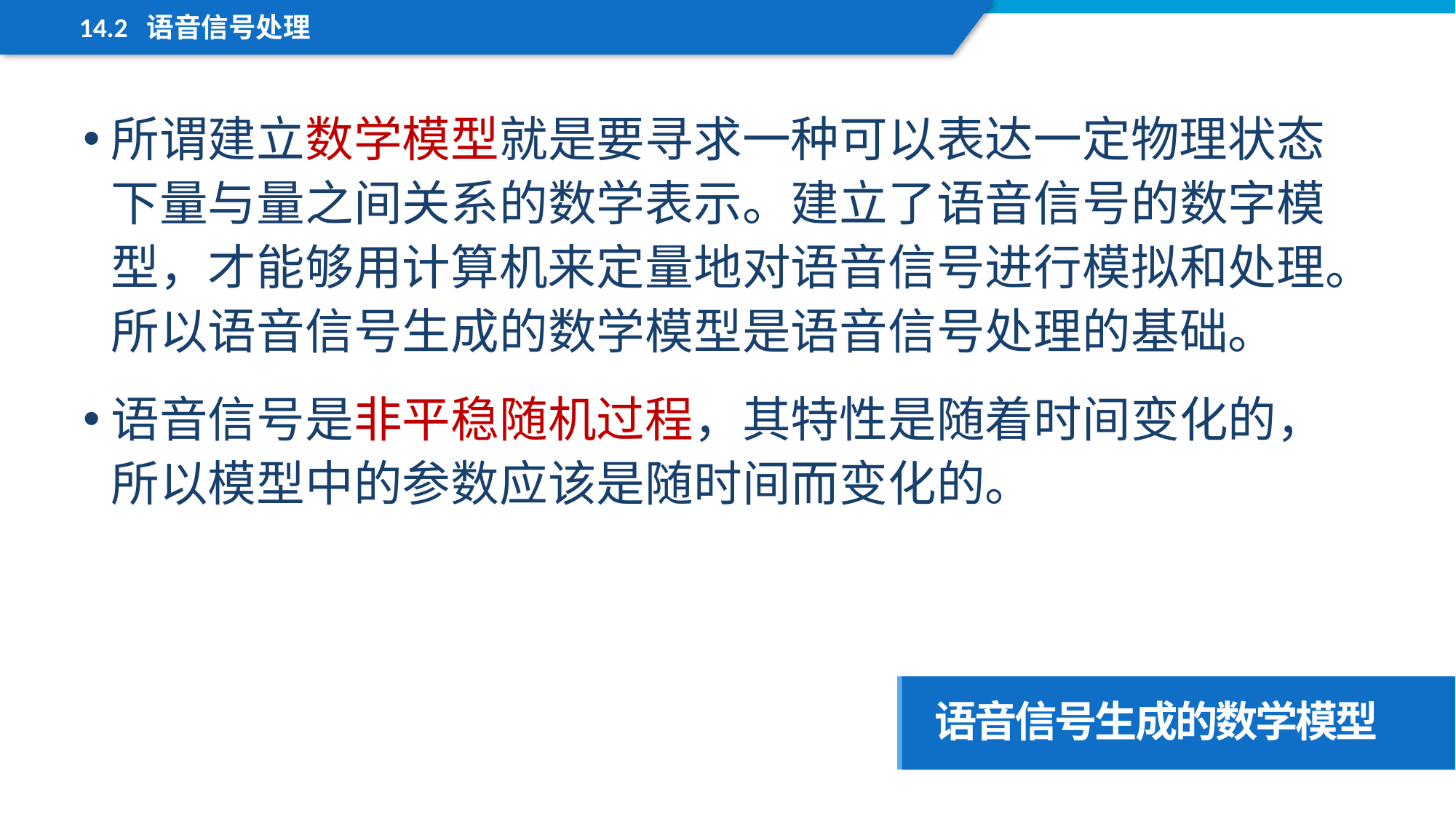

14.2  语音信号处理
所谓建立数学模型就是要寻求一种可以表达一定物理状态下量与量之间关系的数学表示。建立了语音信号的数字模型，才能够用计算机来定量地对语音信号进行模拟和处理。所以语音信号生成的数学模型是语音信号处理的基础。
语音信号是非平稳随机过程，其特性是随着时间变化的，所以模型中的参数应该是随时间而变化的。
语音信号生成的数学模型